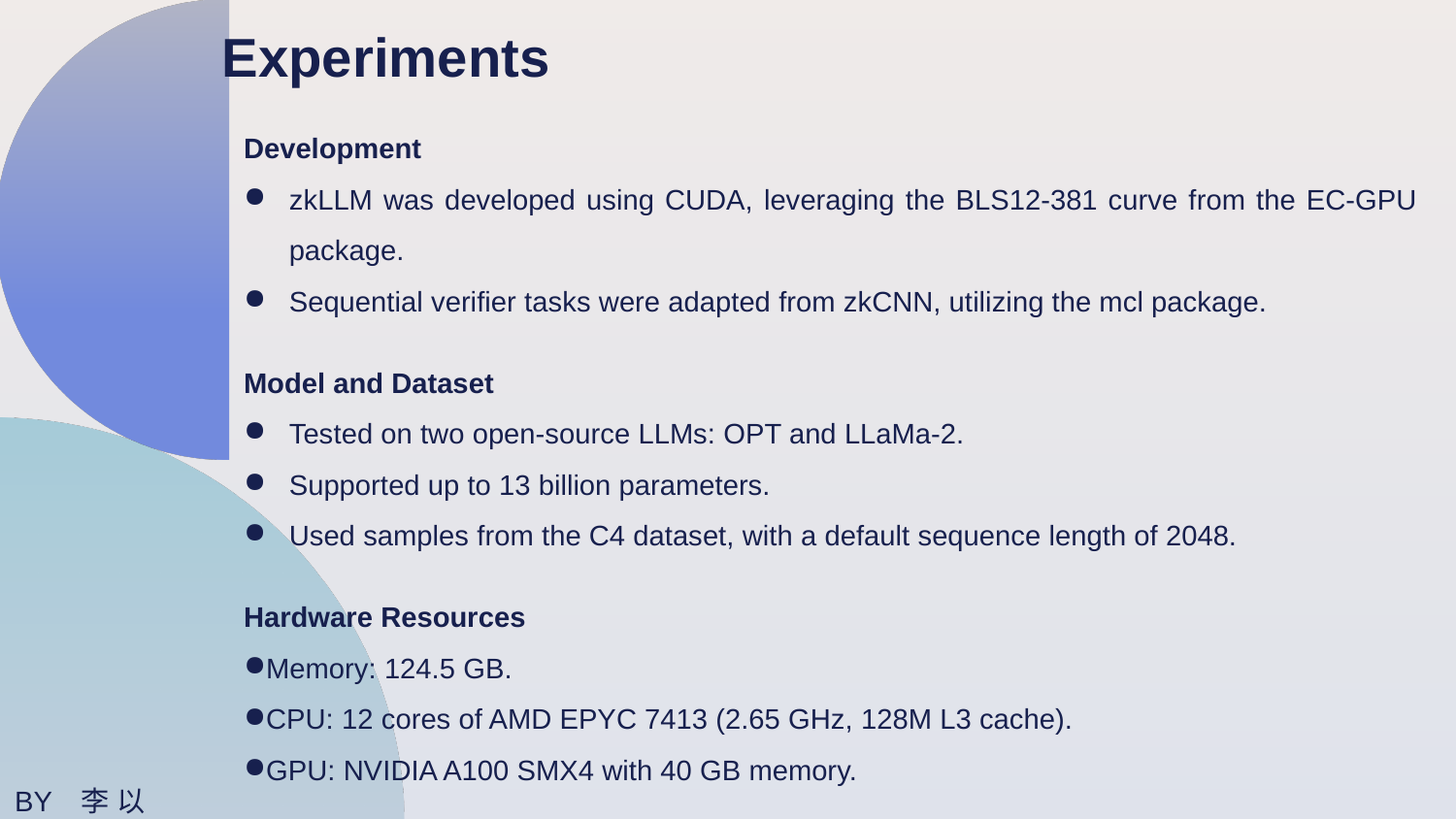

Experiments
Development
zkLLM was developed using CUDA, leveraging the BLS12-381 curve from the EC-GPU package.
Sequential verifier tasks were adapted from zkCNN, utilizing the mcl package.
Model and Dataset
Tested on two open-source LLMs: OPT and LLaMa-2.
Supported up to 13 billion parameters.
Used samples from the C4 dataset, with a default sequence length of 2048.
Hardware Resources
Memory: 124.5 GB.
CPU: 12 cores of AMD EPYC 7413 (2.65 GHz, 128M L3 cache).
GPU: NVIDIA A100 SMX4 with 40 GB memory.
BY 李以謙